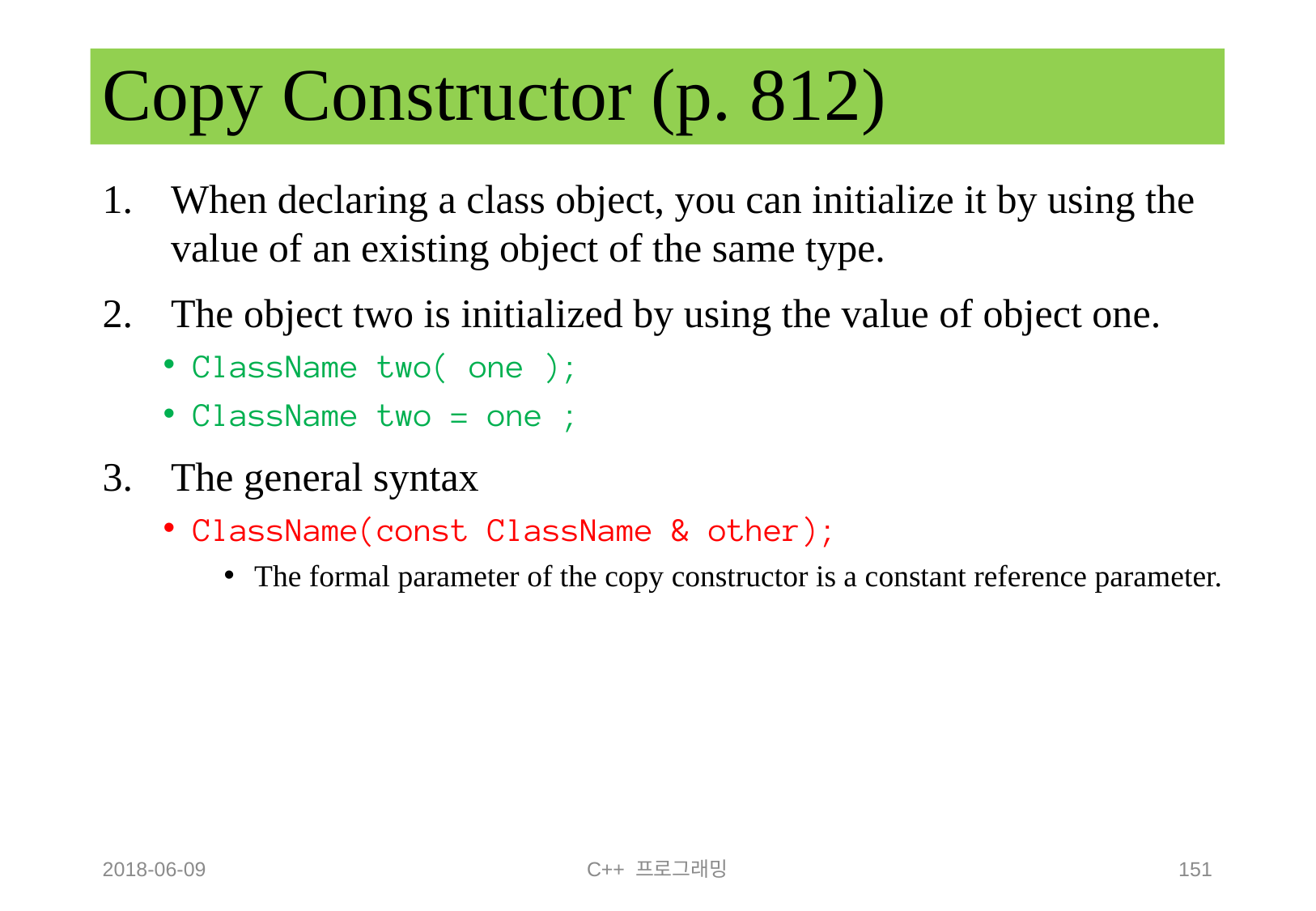

# Copy Constructor (p. 812)
When declaring a class object, you can initialize it by using the value of an existing object of the same type.
The object two is initialized by using the value of object one.
ClassName two( one );
ClassName two = one ;
The general syntax
ClassName(const ClassName & other);
The formal parameter of the copy constructor is a constant reference parameter.
2018-06-09
C++ 프로그래밍
151